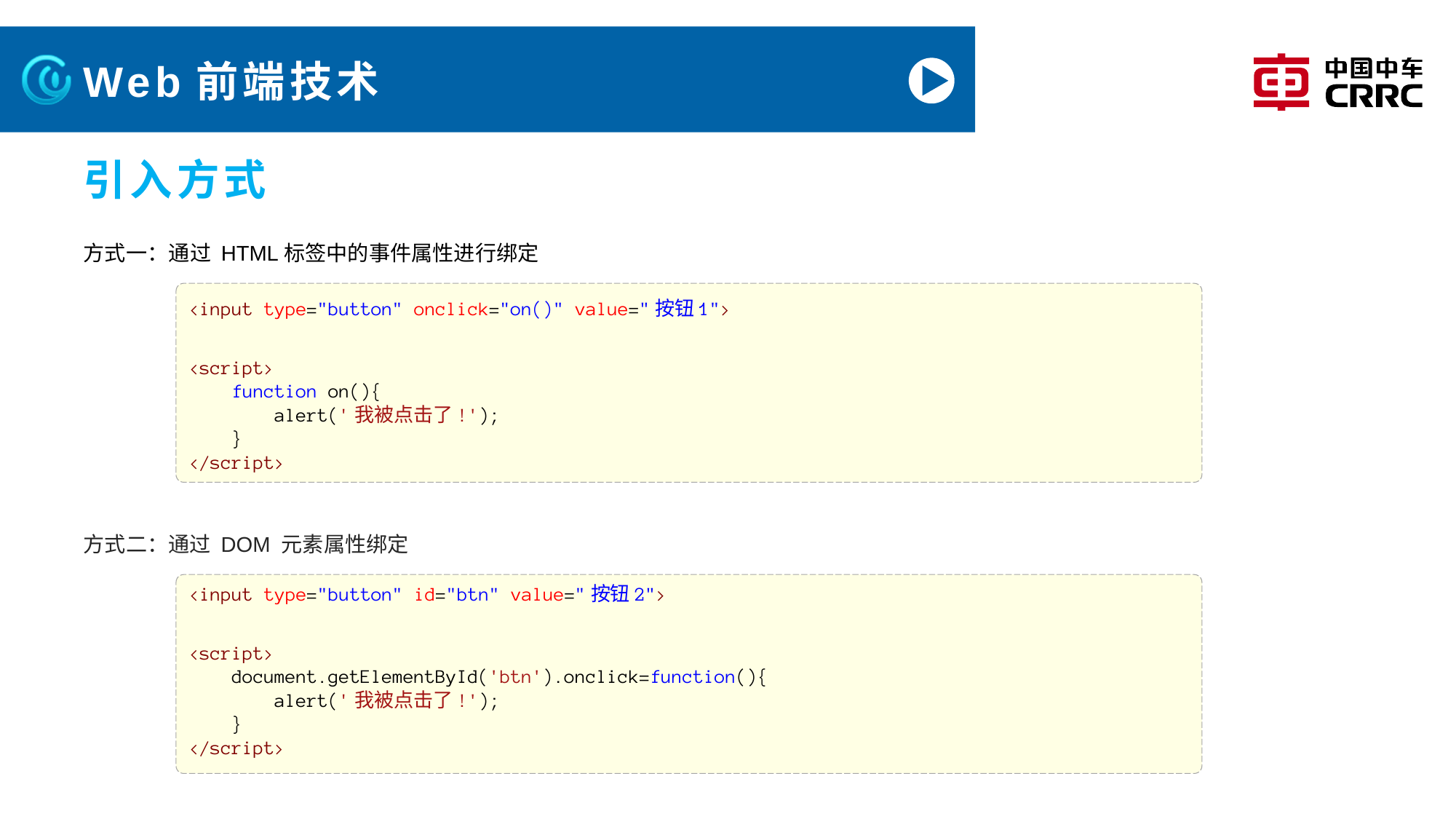

# Web前端技术

引入方式
方式一：通过 HTML标签中的事件属性进行绑定
<input type="button" onclick="on()" value="按钮1">

<script>
    function on(){
        alert('我被点击了!');
    }
</script>
方式二：通过 DOM 元素属性绑定
<input type="button" id="btn" value="按钮2">

<script>
    document.getElementById('btn').onclick=function(){
        alert('我被点击了!');
    }
</script>
20